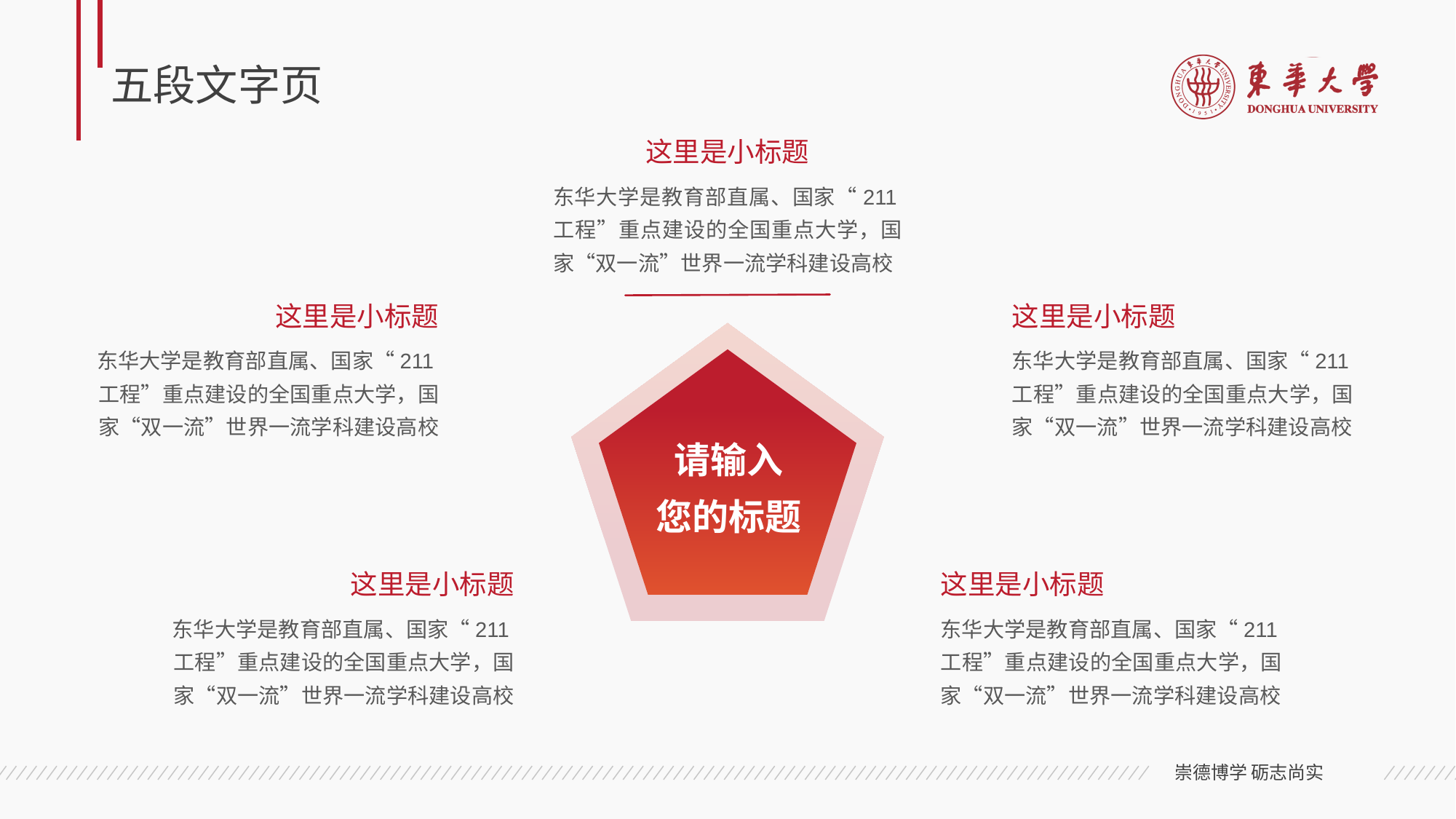

# 五段文字页
这里是小标题
东华大学是教育部直属、国家“211工程”重点建设的全国重点大学，国家“双一流”世界一流学科建设高校
这里是小标题
东华大学是教育部直属、国家“211工程”重点建设的全国重点大学，国家“双一流”世界一流学科建设高校
这里是小标题

东华大学是教育部直属、国家“211工程”重点建设的全国重点大学，国家“双一流”世界一流学科建设高校
请输入
您的标题
这里是小标题
东华大学是教育部直属、国家“211工程”重点建设的全国重点大学，国家“双一流”世界一流学科建设高校
这里是小标题
东华大学是教育部直属、国家“211工程”重点建设的全国重点大学，国家“双一流”世界一流学科建设高校